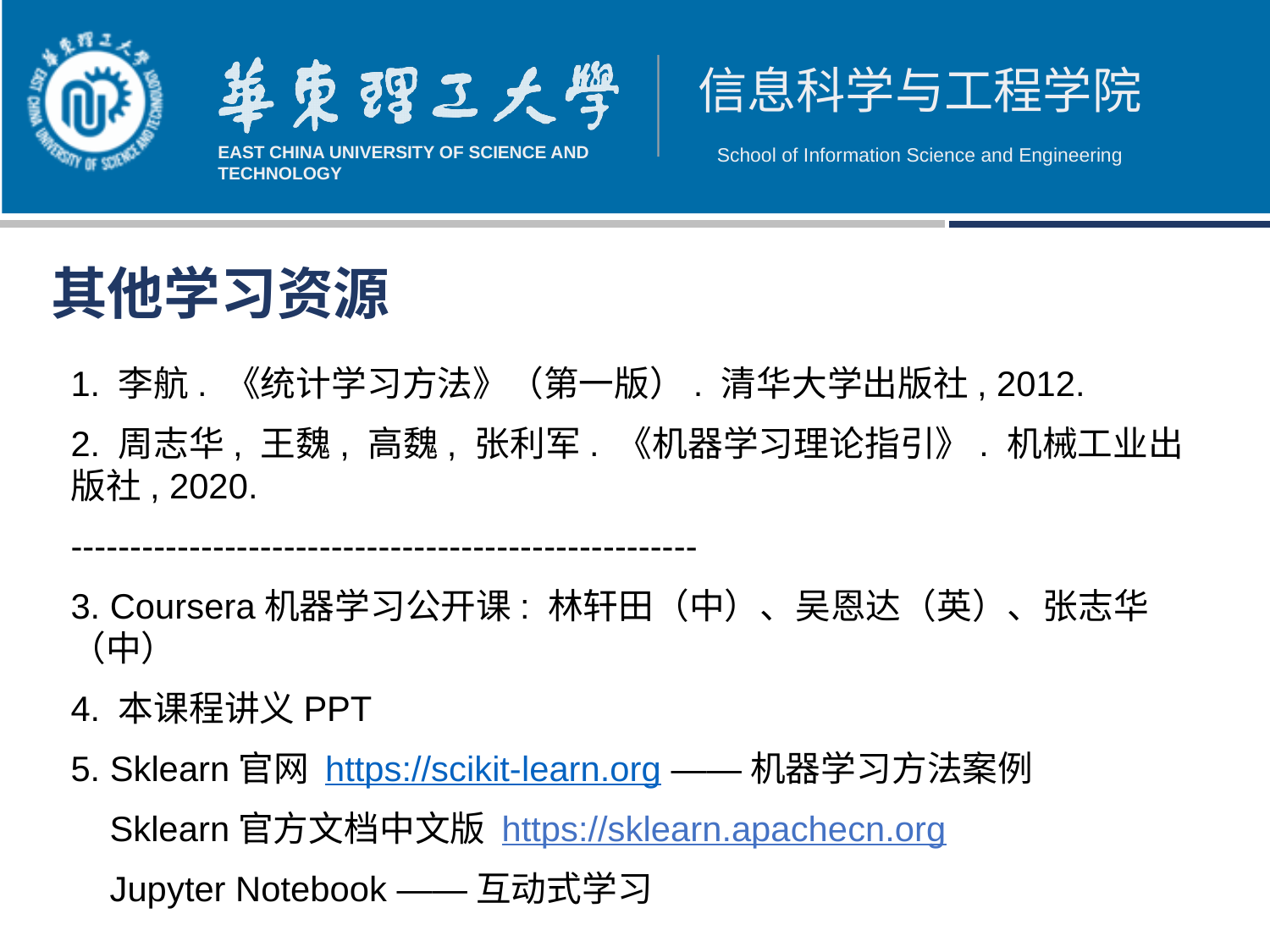

其他学习资源
1. 李航. 《统计学习方法》（第一版）. 清华大学出版社, 2012.
2. 周志华, 王魏, 高魏, 张利军. 《机器学习理论指引》. 机械工业出版社, 2020.
-----------------------------------------------------
3. Coursera机器学习公开课: 林轩田（中）、吴恩达（英）、张志华（中）
4. 本课程讲义PPT
5. Sklearn官网 https://scikit-learn.org ——机器学习方法案例
    Sklearn官方文档中文版 https://sklearn.apachecn.org
    Jupyter Notebook ——互动式学习

8